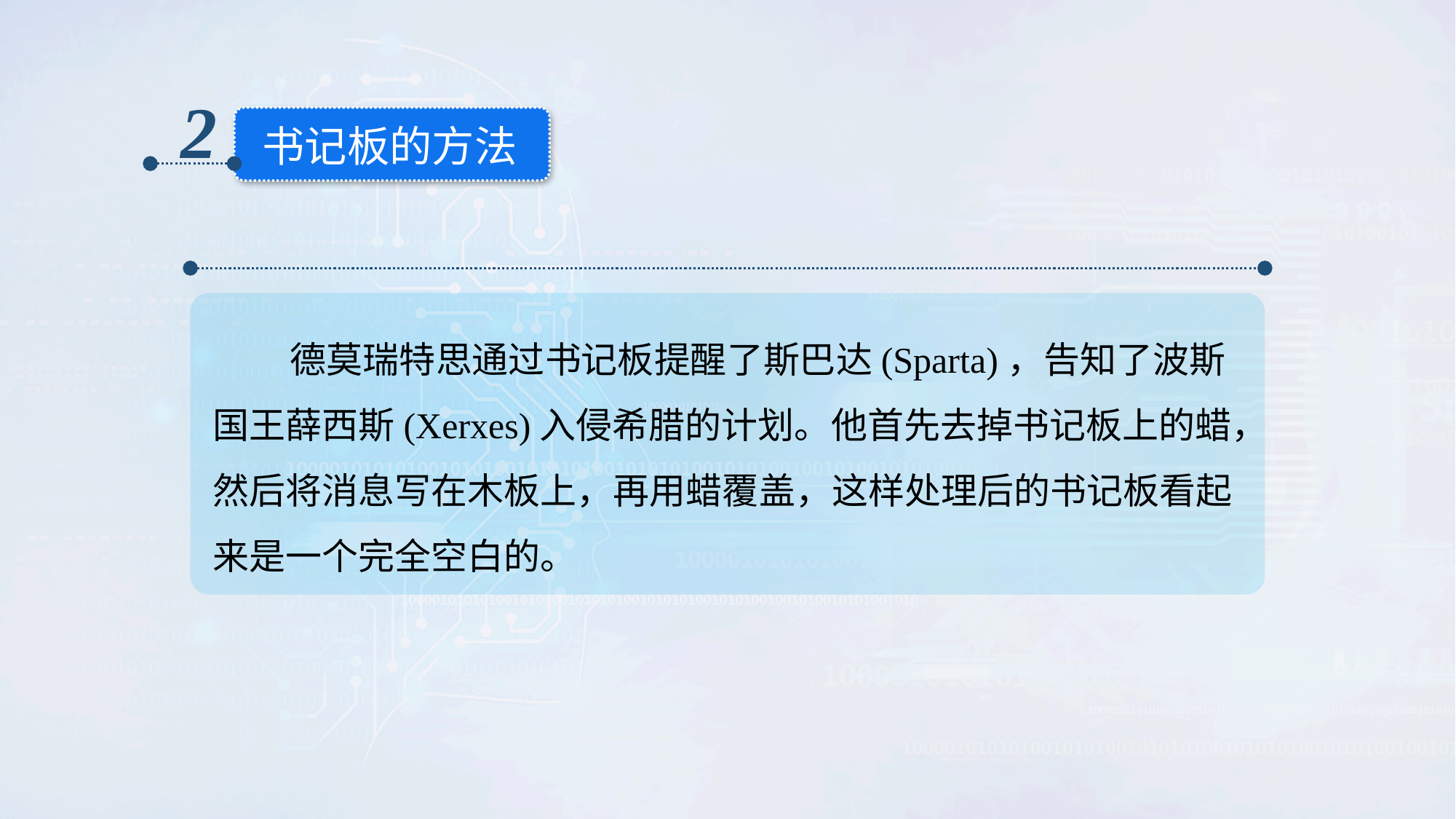

2

书记板的方法

德莫瑞特思通过书记板提醒了斯巴达(Sparta)，告知了波斯国王薛西斯(Xerxes)入侵希腊的计划。他首先去掉书记板上的蜡，然后将消息写在木板上，再用蜡覆盖，这样处理后的书记板看起来是一个完全空白的。